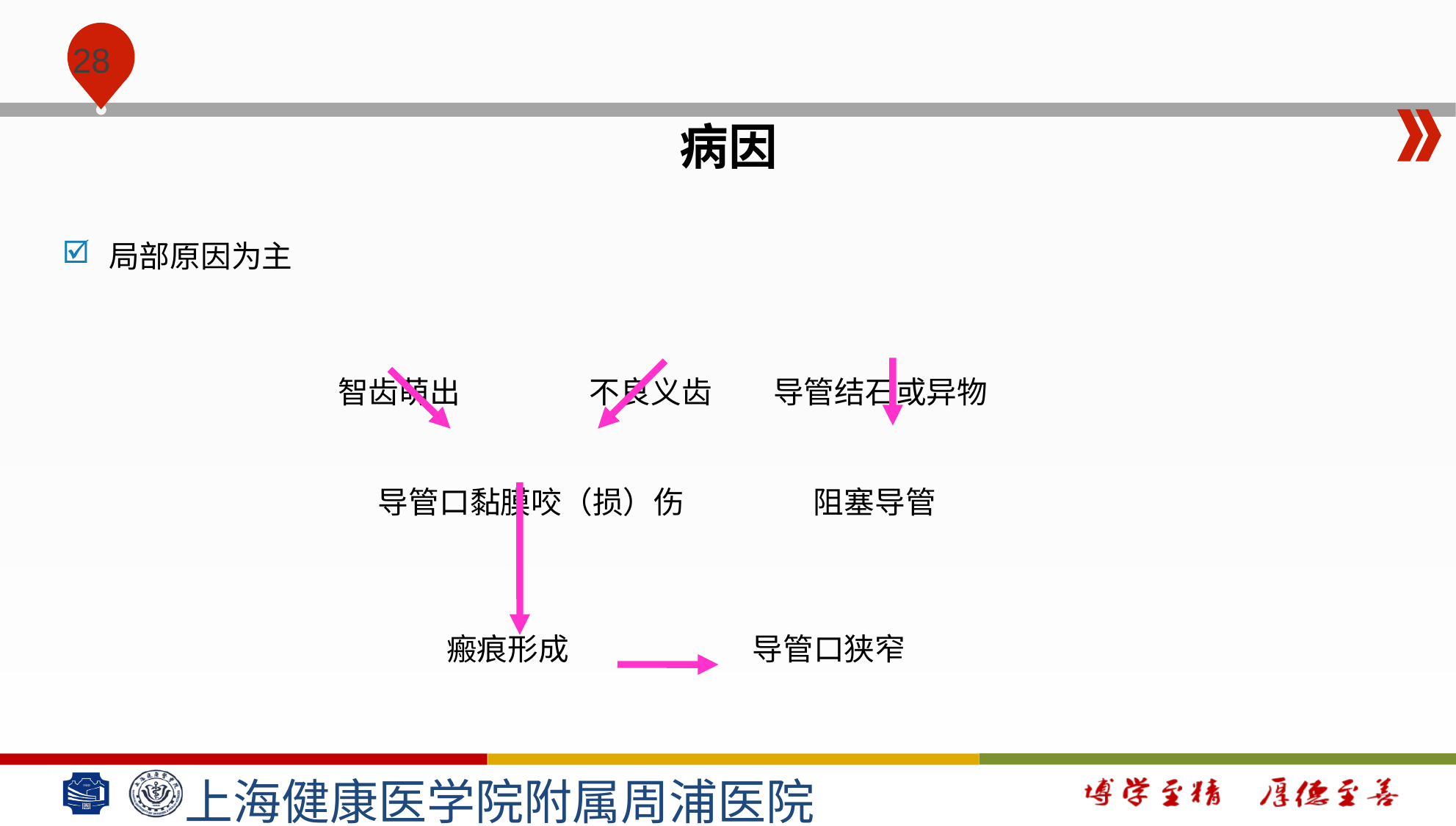

#

病因
局部原因为主

     智齿萌出                   不良义齿         导管结石或异物
            导管口黏膜咬（损）伤                   阻塞导管
                     瘢痕形成                           导管口狭窄